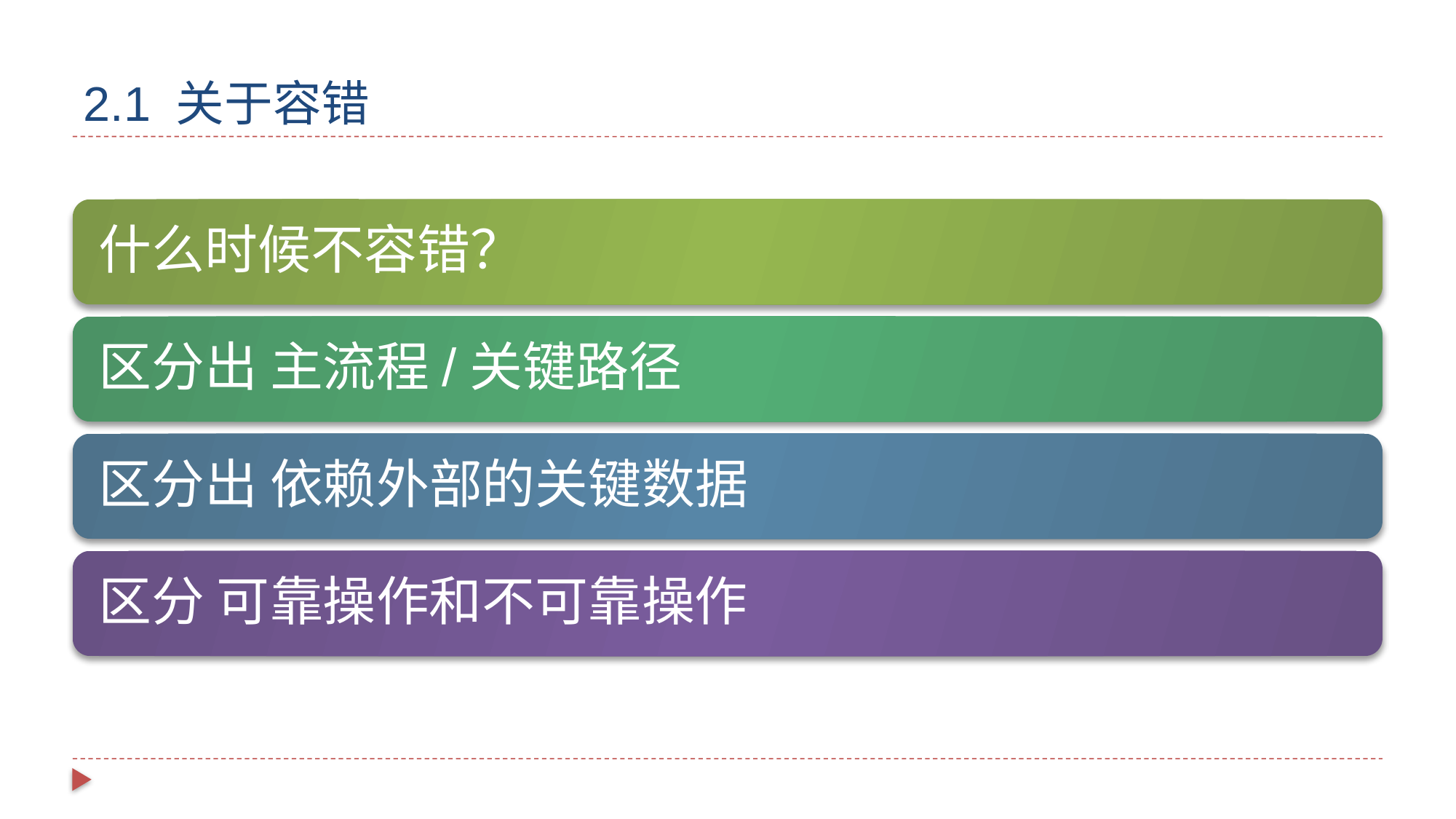

# 2.1 关于容错
什么时候不容错？
区分出 主流程/关键路径
区分出 依赖外部的关键数据
区分 可靠操作和不可靠操作